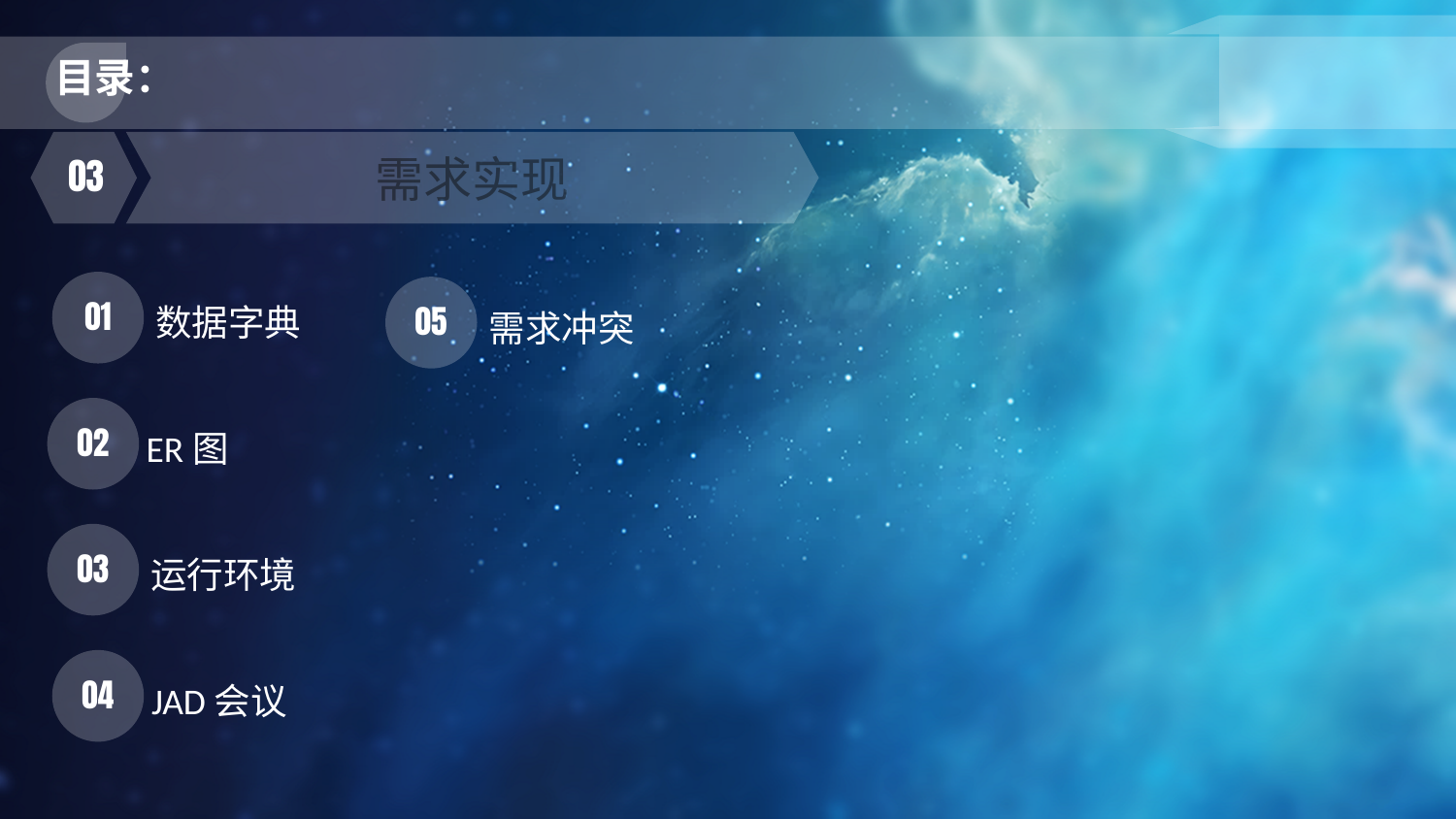

目录：

03
需求实现
01
数据字典
05
需求冲突
02
ER图
03
运行环境
04
JAD会议